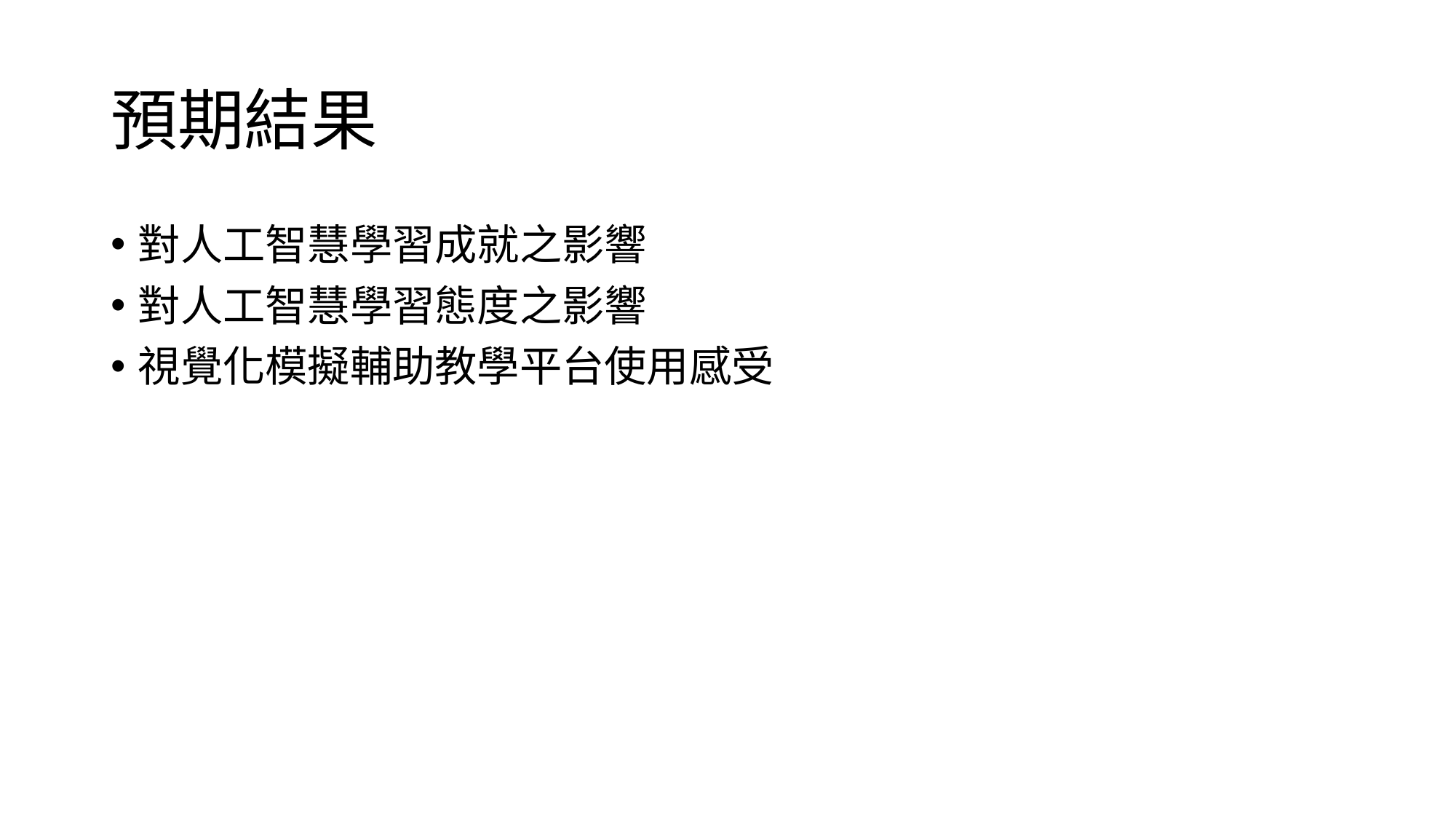

# 預期結果
對人工智慧學習成就之影響
對人工智慧學習態度之影響
視覺化模擬輔助教學平台使用感受